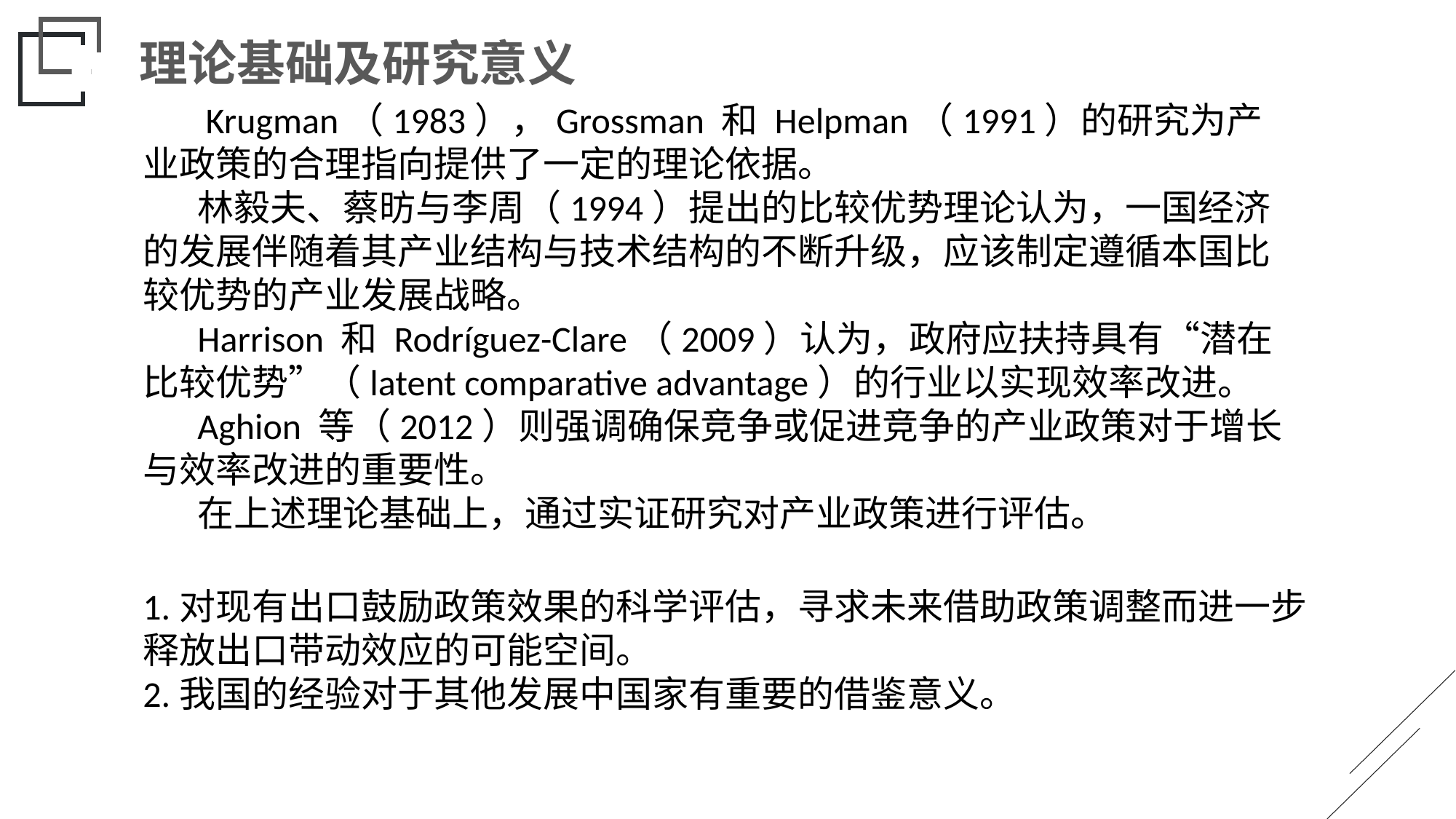

理论基础及研究意义

 Krugman（1983），Grossman 和 Helpman（1991）的研究为产业政策的合理指向提供了一定的理论依据。
林毅夫、蔡昉与李周（1994）提出的比较优势理论认为，一国经济的发展伴随着其产业结构与技术结构的不断升级，应该制定遵循本国比较优势的产业发展战略。
Harrison 和 Rodríguez-Clare（2009）认为，政府应扶持具有“潜在比较优势”（latent comparative advantage）的行业以实现效率改进。
Aghion 等（2012）则强调确保竞争或促进竞争的产业政策对于增长与效率改进的重要性。
在上述理论基础上，通过实证研究对产业政策进行评估。
1.对现有出口鼓励政策效果的科学评估，寻求未来借助政策调整而进一步释放出口带动效应的可能空间。
2.我国的经验对于其他发展中国家有重要的借鉴意义。